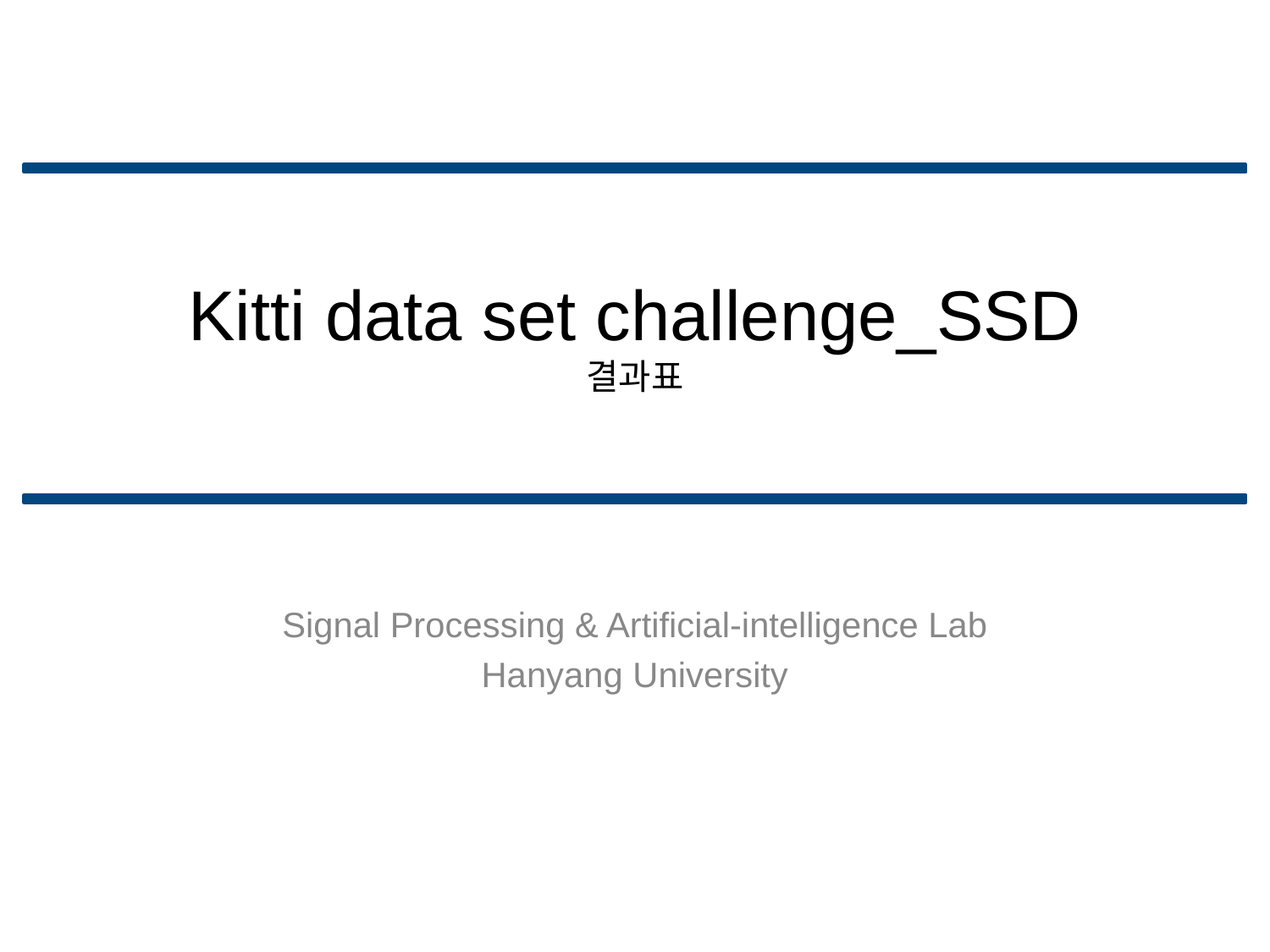

# Kitti data set challenge_SSD 결과표

Signal Processing & Artificial-intelligence Lab
Hanyang University